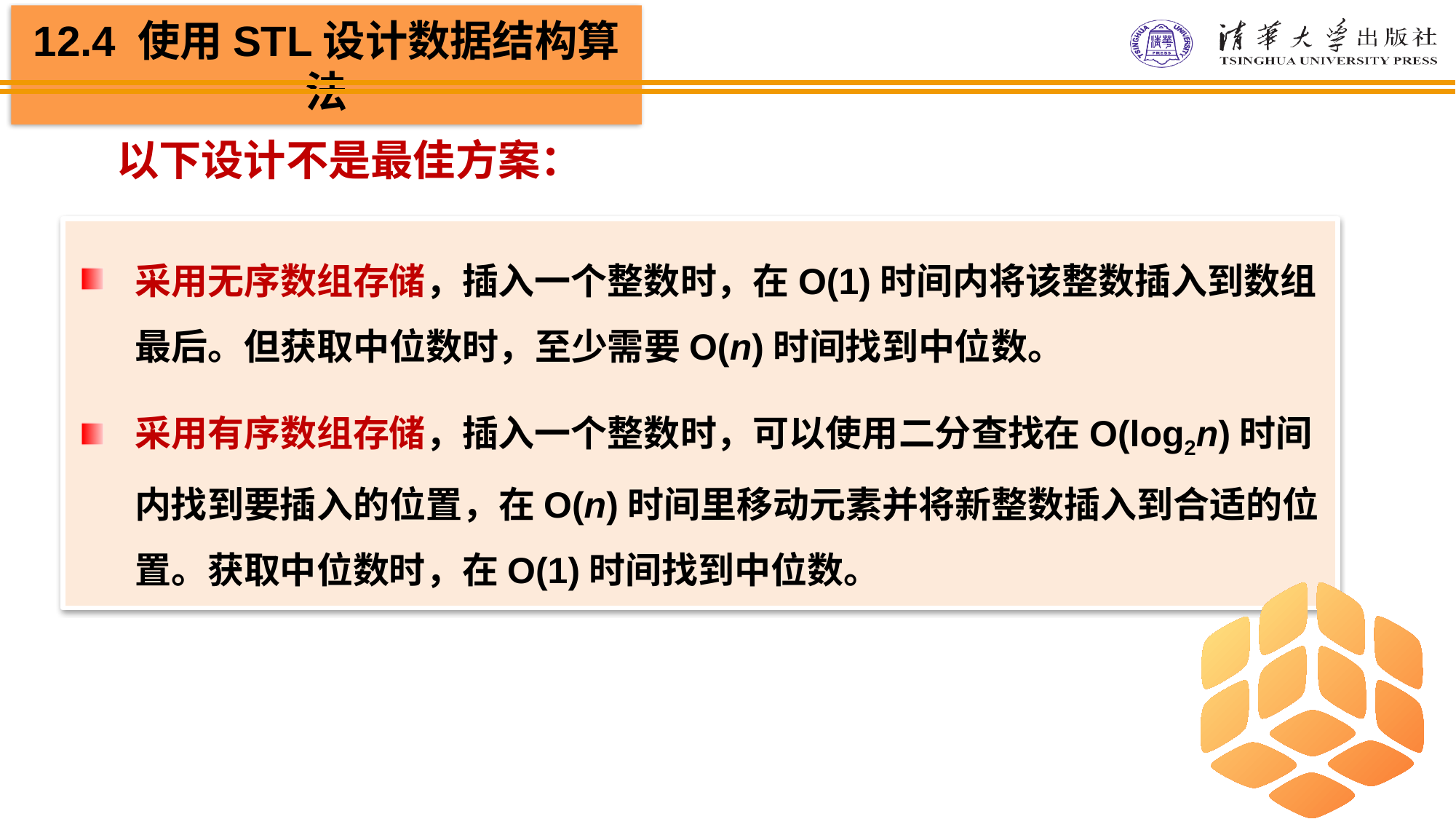

以下设计不是最佳方案：
采用无序数组存储，插入一个整数时，在O(1)时间内将该整数插入到数组最后。但获取中位数时，至少需要O(n)时间找到中位数。
采用有序数组存储，插入一个整数时，可以使用二分查找在O(log2n)时间内找到要插入的位置，在O(n)时间里移动元素并将新整数插入到合适的位置。获取中位数时，在O(1)时间找到中位数。